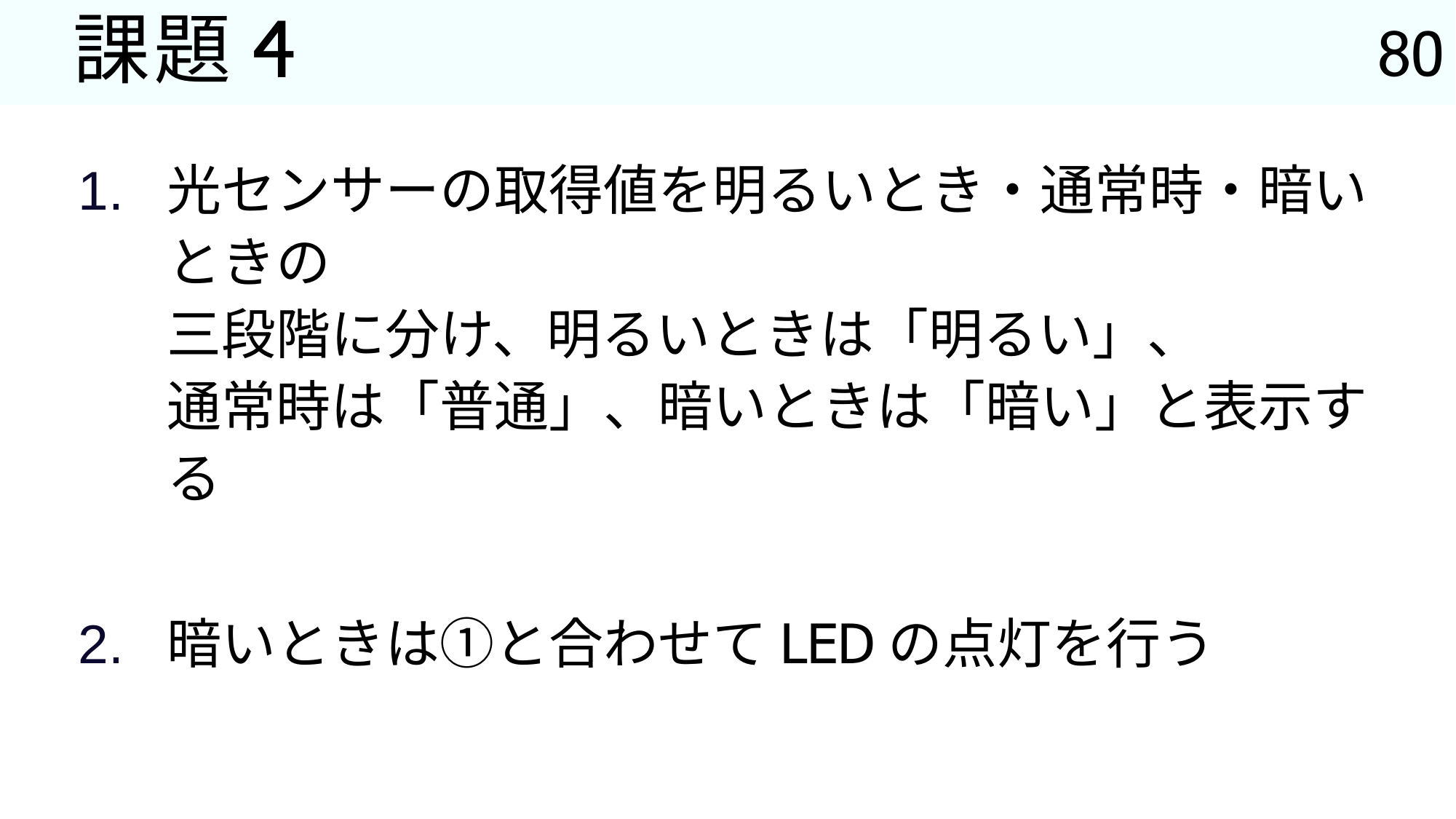

80
# 課題4
光センサーの取得値を明るいとき・通常時・暗いときの
三段階に分け、明るいときは「明るい」、
通常時は「普通」、暗いときは「暗い」と表示する

暗いときは①と合わせてLEDの点灯を行う